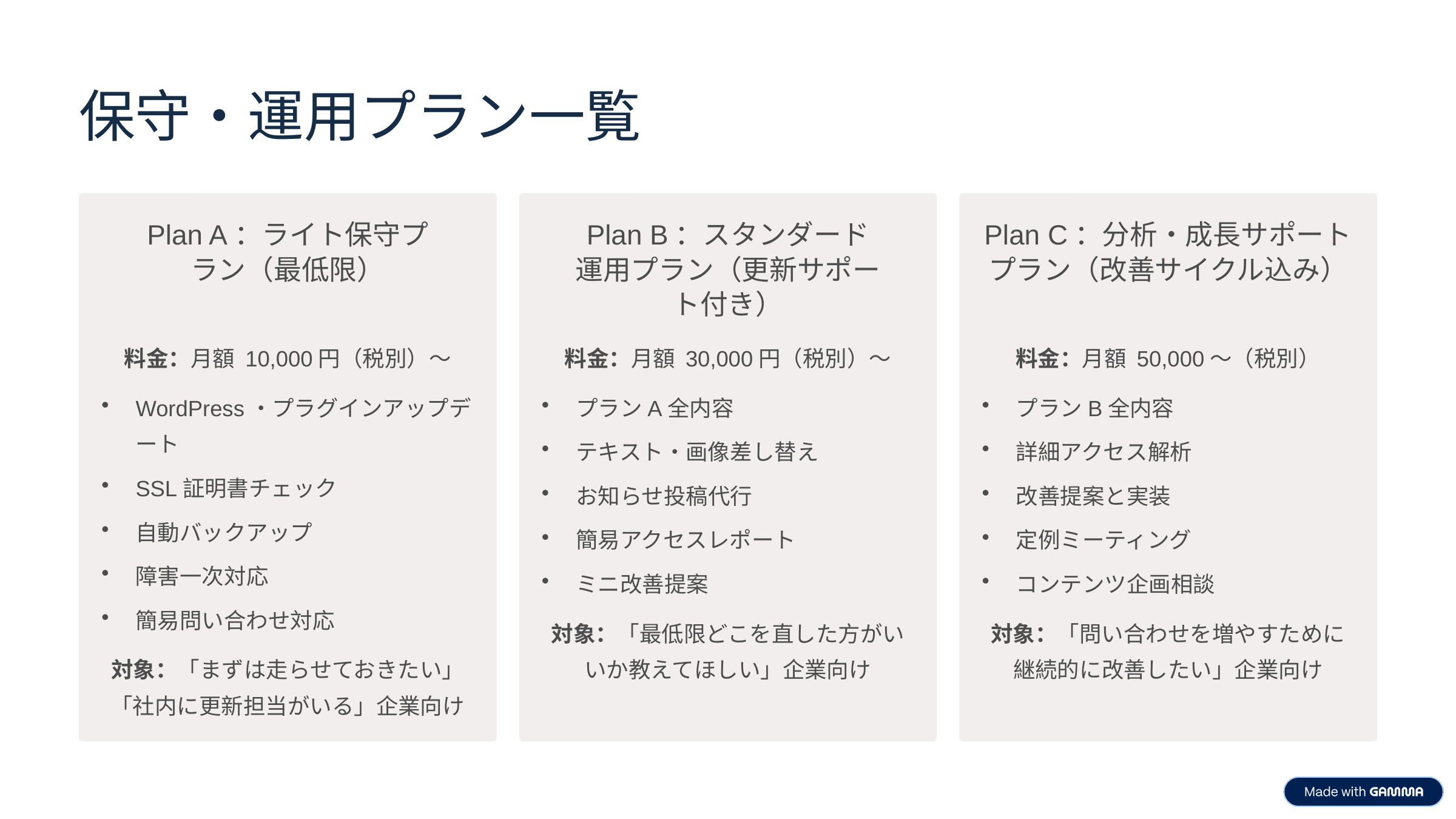

保守・運用プラン一覧

Plan A：ライト保守プラン（最低限）
Plan B：スタンダード運用プラン（更新サポート付き）
Plan C：分析・成長サポートプラン（改善サイクル込み）
料金：月額 10,000円（税別）〜
料金：月額 30,000円（税別）〜
料金：月額 50,000〜（税別）
WordPress・プラグインアップデート
プランA全内容
プランB全内容
テキスト・画像差し替え
詳細アクセス解析
SSL証明書チェック
お知らせ投稿代行
改善提案と実装
自動バックアップ
簡易アクセスレポート
定例ミーティング
障害一次対応
ミニ改善提案
コンテンツ企画相談
簡易問い合わせ対応
対象：「最低限どこを直した方がいいか教えてほしい」企業向け
対象：「問い合わせを増やすために継続的に改善したい」企業向け
対象：「まずは走らせておきたい」「社内に更新担当がいる」企業向け